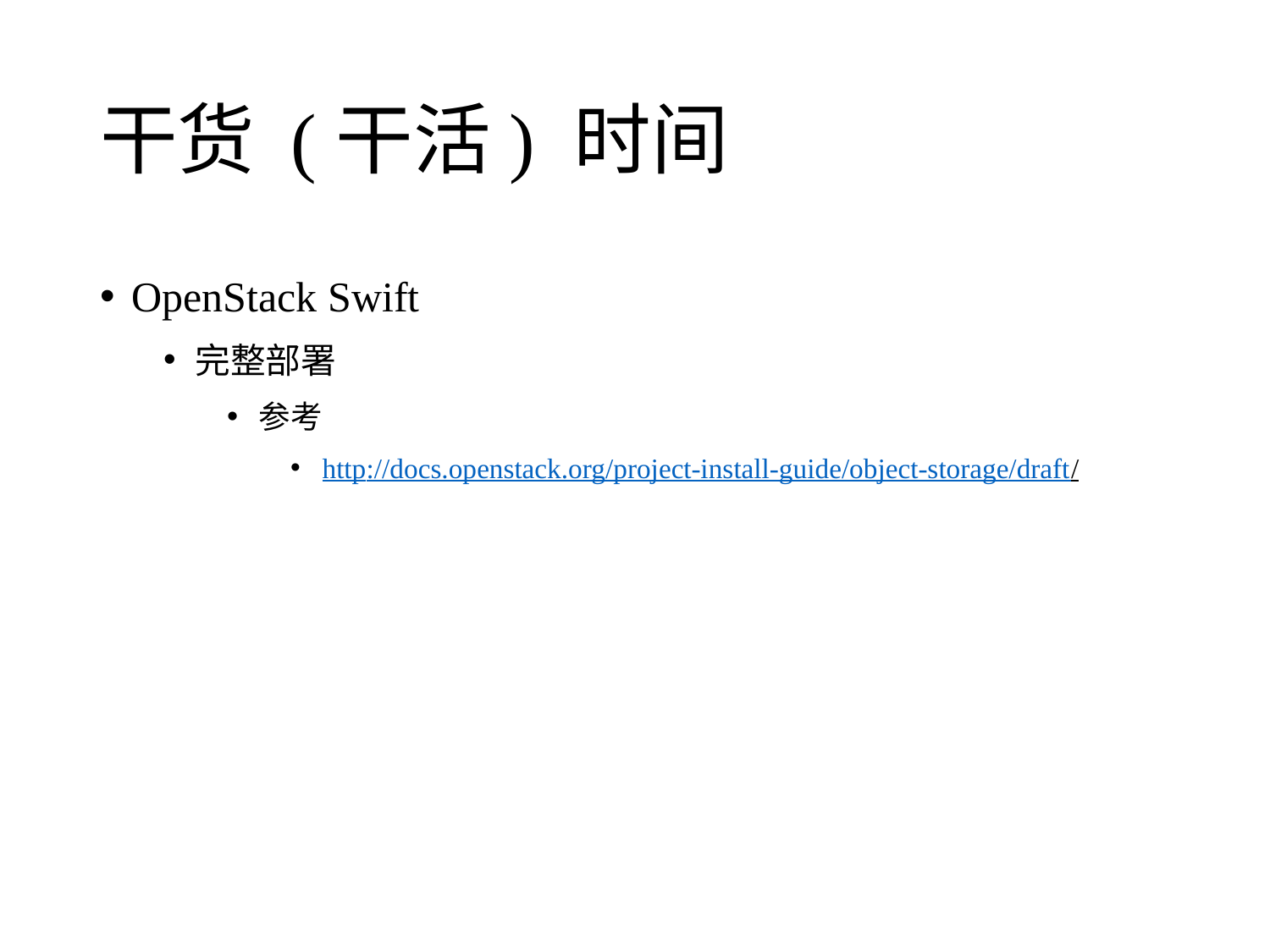

# 干货 (干活) 时间
OpenStack Swift
完整部署
参考
http://docs.openstack.org/project-install-guide/object-storage/draft/